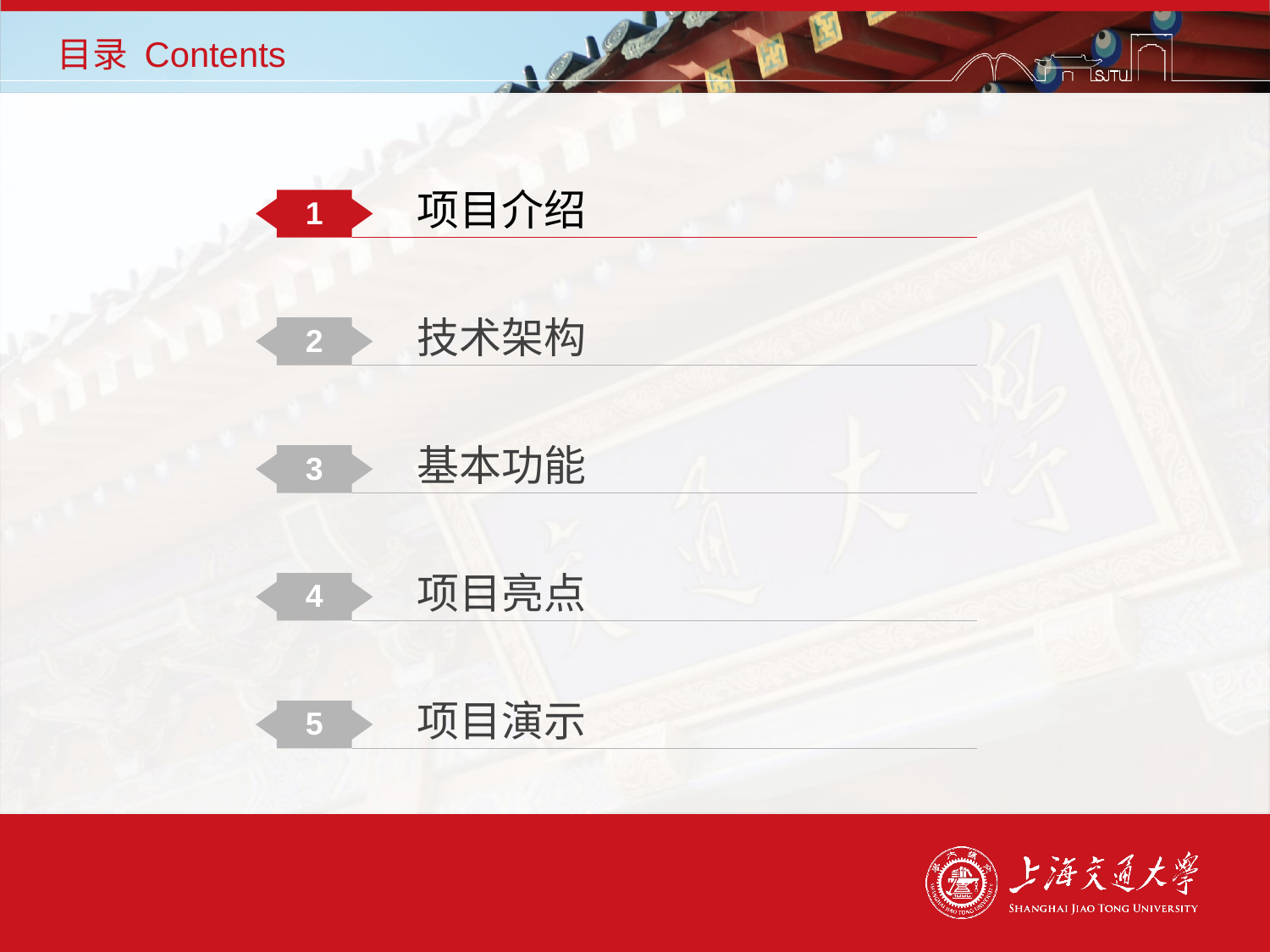

# 目录 Contents
项目介绍
1

技术架构
2

基本功能
3

项目亮点
4

项目演示
5